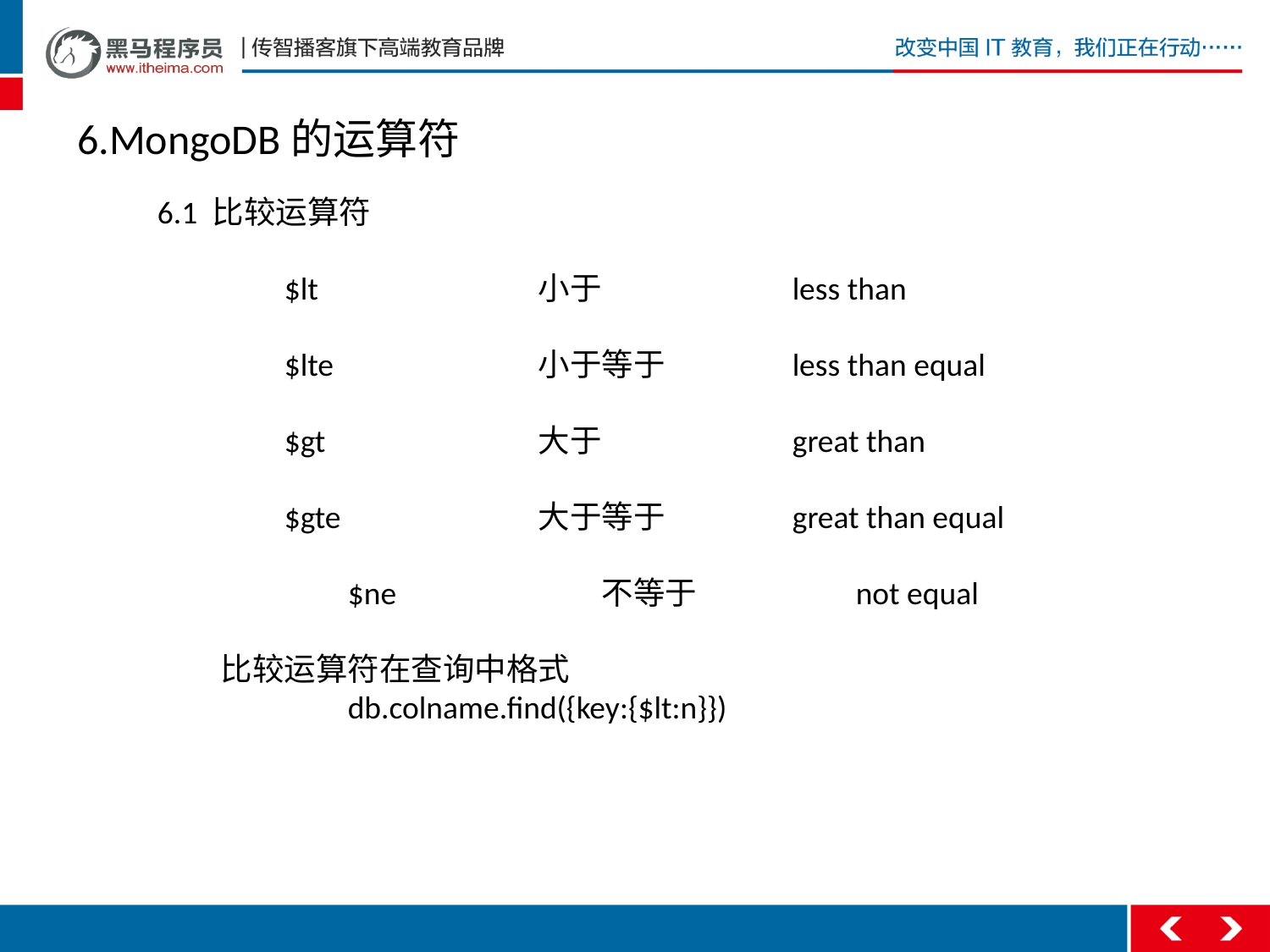

6.MongoDB的运算符
6.1 比较运算符

	$lt		小于		less than

	$lte		小于等于	less than equal

	$gt		大于		great than

	$gte		大于等于	great than equal

	$ne		不等于		not equal

比较运算符在查询中格式
	db.colname.find({key:{$lt:n}})